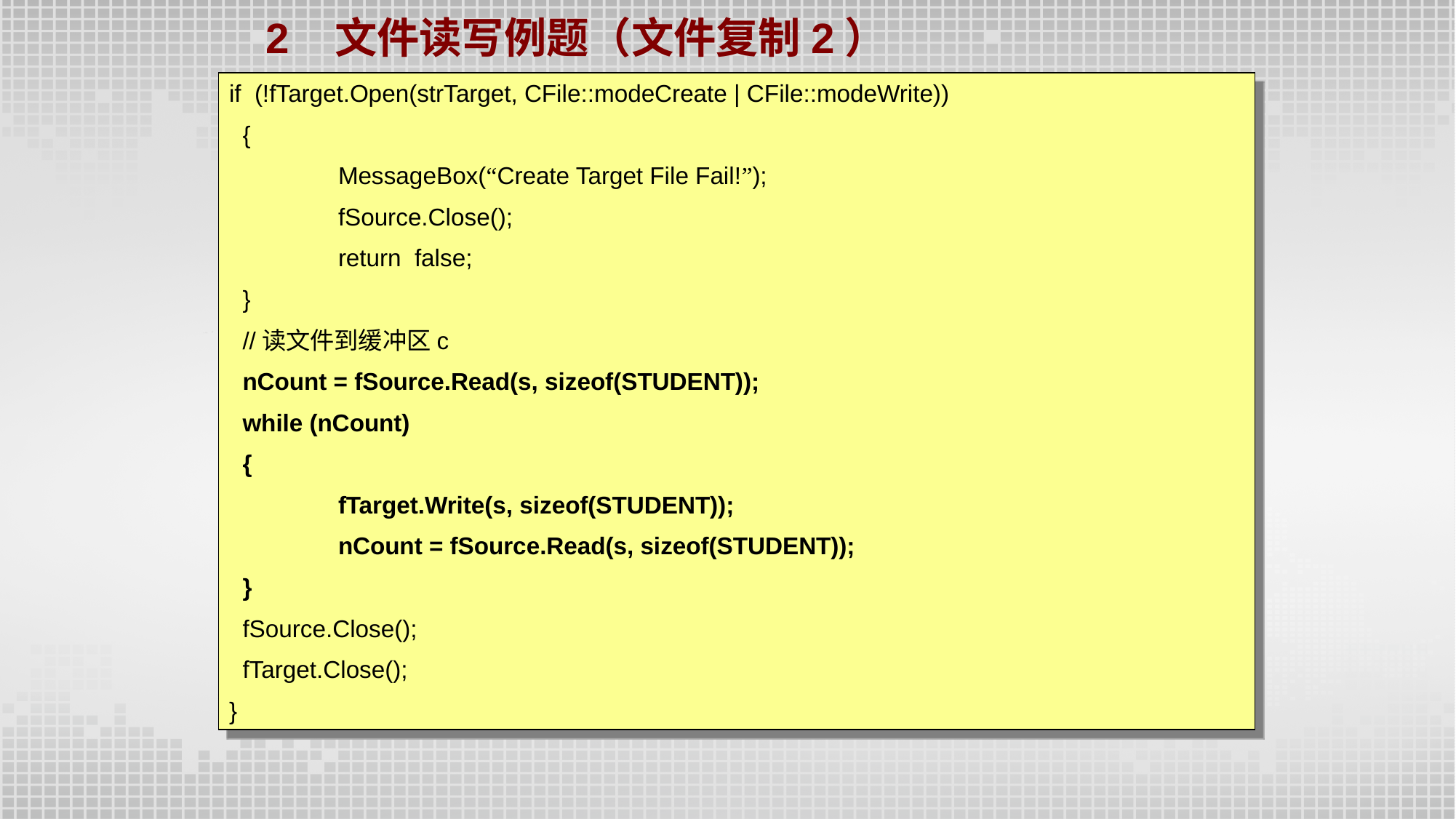

2   文件读写例题（文件复制2）
if  (!fTarget.Open(strTarget, CFile::modeCreate | CFile::modeWrite))
  {
	MessageBox(“Create Target File Fail!”);
	fSource.Close();
	return  false;
  }
  //读文件到缓冲区c
  nCount = fSource.Read(s, sizeof(STUDENT));
  while (nCount)
  {
 	fTarget.Write(s, sizeof(STUDENT));
	nCount = fSource.Read(s, sizeof(STUDENT));
  }
  fSource.Close();
  fTarget.Close();
}